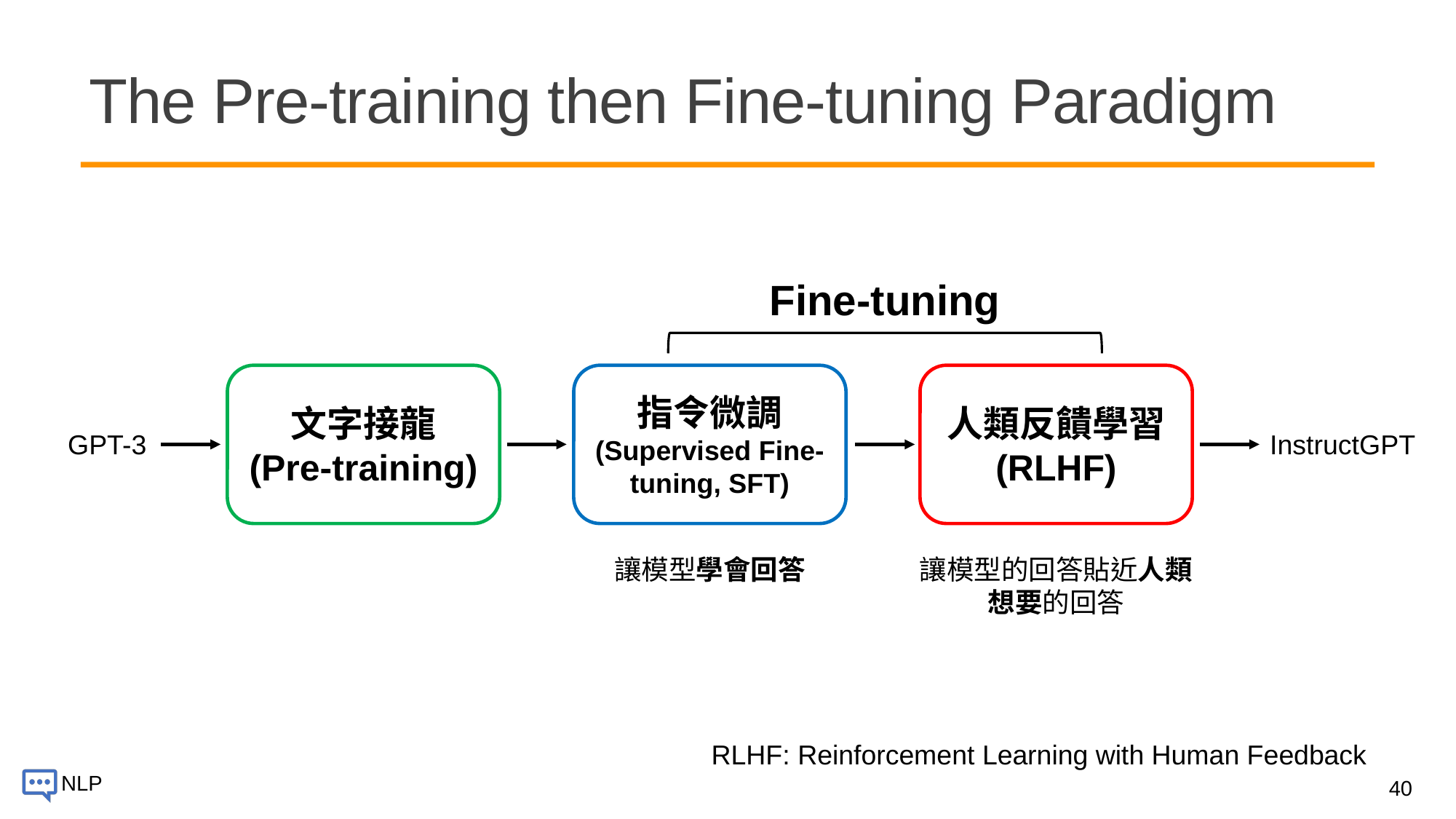

# The Pre-training then Fine-tuning Paradigm

Fine-tuning
文字接龍
(Pre-training)
指令微調 (Supervised Fine-tuning, SFT)
人類反饋學習 (RLHF)
GPT-3
InstructGPT
讓模型學會回答
讓模型的回答貼近人類想要的回答
RLHF: Reinforcement Learning with Human Feedback
40